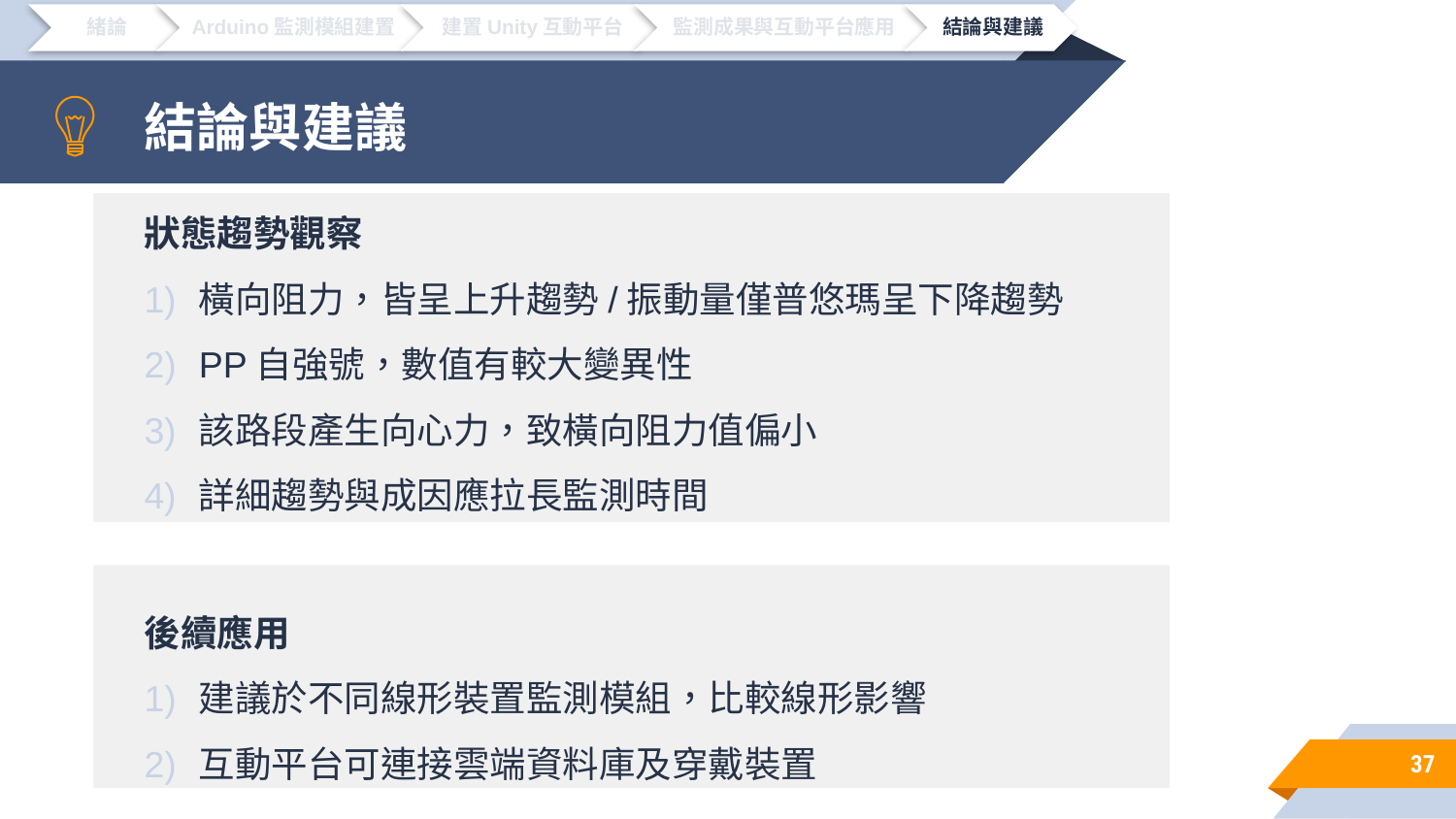

緒論
Arduino監測模組建置
建置Unity互動平台
監測成果與互動平台應用
結論與建議
# 結論與建議

狀態趨勢觀察
橫向阻力，皆呈上升趨勢/振動量僅普悠瑪呈下降趨勢
PP自強號，數值有較大變異性
該路段產生向心力，致橫向阻力值偏小
詳細趨勢與成因應拉長監測時間
後續應用
建議於不同線形裝置監測模組，比較線形影響
互動平台可連接雲端資料庫及穿戴裝置

37